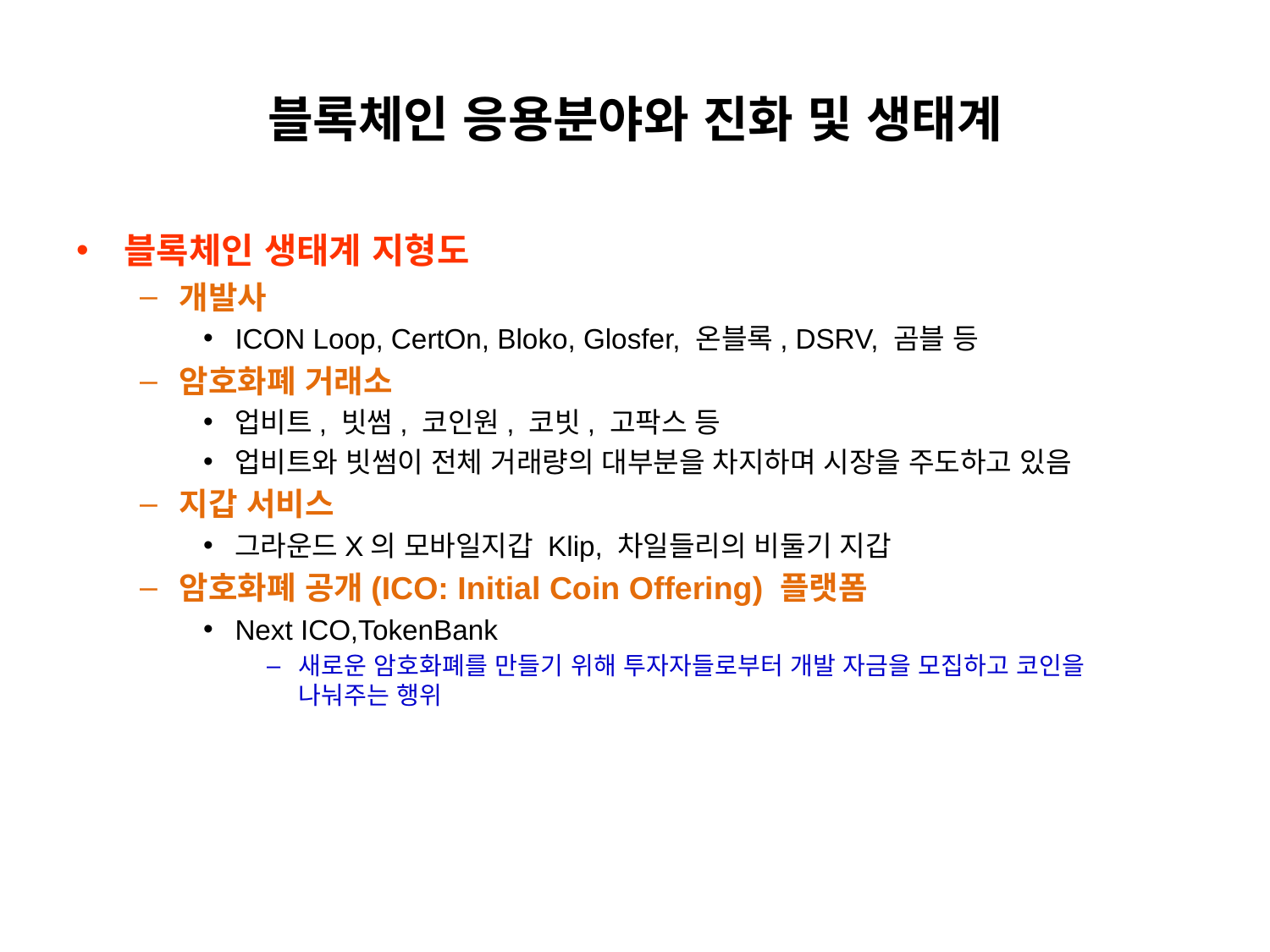

# 블록체인 응용분야와 진화 및 생태계
블록체인 생태계 지형도
개발사
ICON Loop, CertOn, Bloko, Glosfer, 온블록, DSRV, 곰블 등
암호화폐 거래소
업비트, 빗썸, 코인원, 코빗, 고팍스 등
업비트와 빗썸이 전체 거래량의 대부분을 차지하며 시장을 주도하고 있음
지갑 서비스
그라운드X의 모바일지갑 Klip, 차일들리의 비둘기 지갑
암호화폐 공개(ICO: Initial Coin Offering) 플랫폼
Next ICO,TokenBank
새로운 암호화폐를 만들기 위해 투자자들로부터 개발 자금을 모집하고 코인을
나눠주는 행위